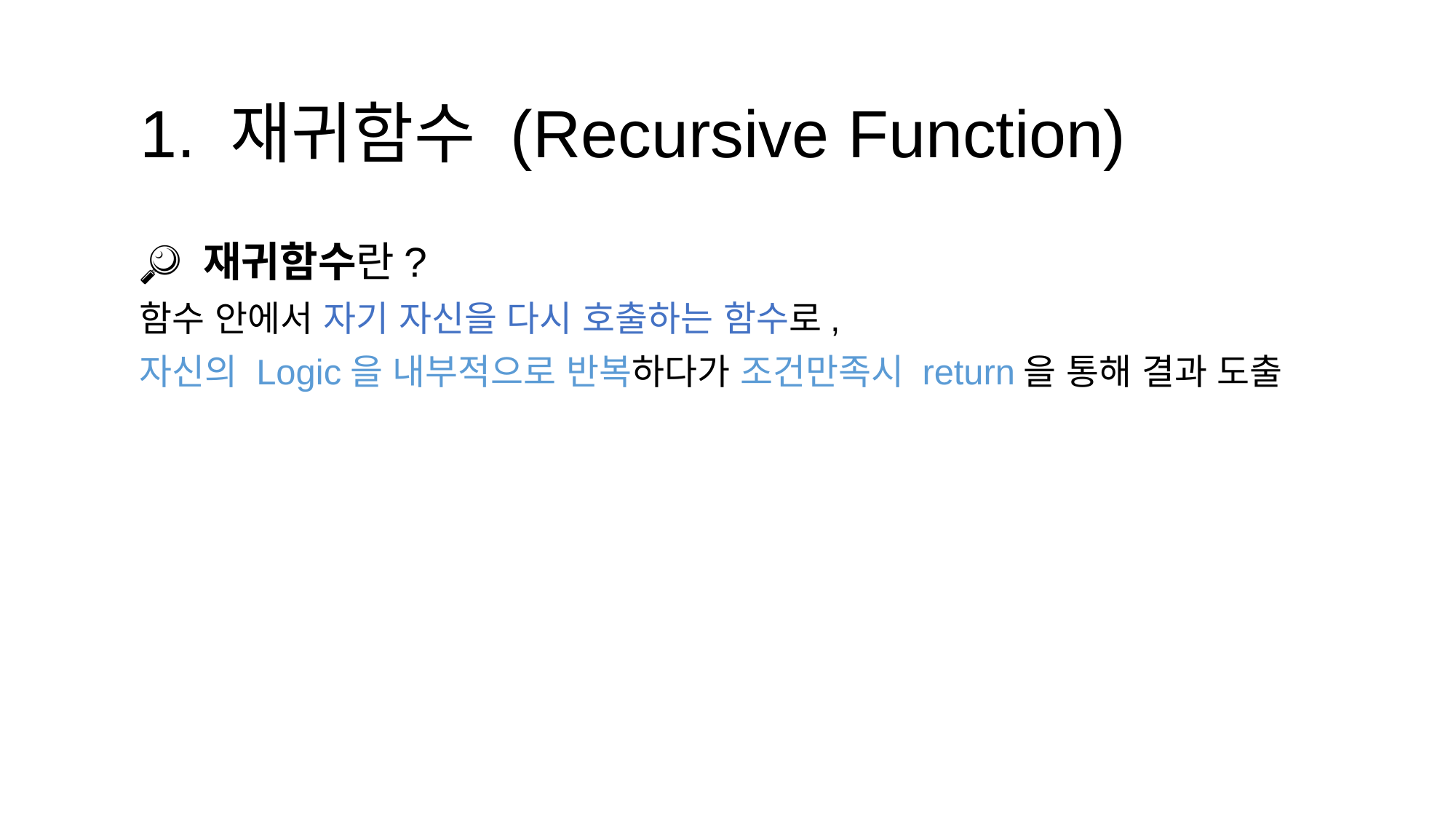

1. 재귀함수 (Recursive Function)
🔎 재귀함수란?
함수 안에서 자기 자신을 다시 호출하는 함수로,
자신의 Logic을 내부적으로 반복하다가 조건만족시 return을 통해 결과 도출